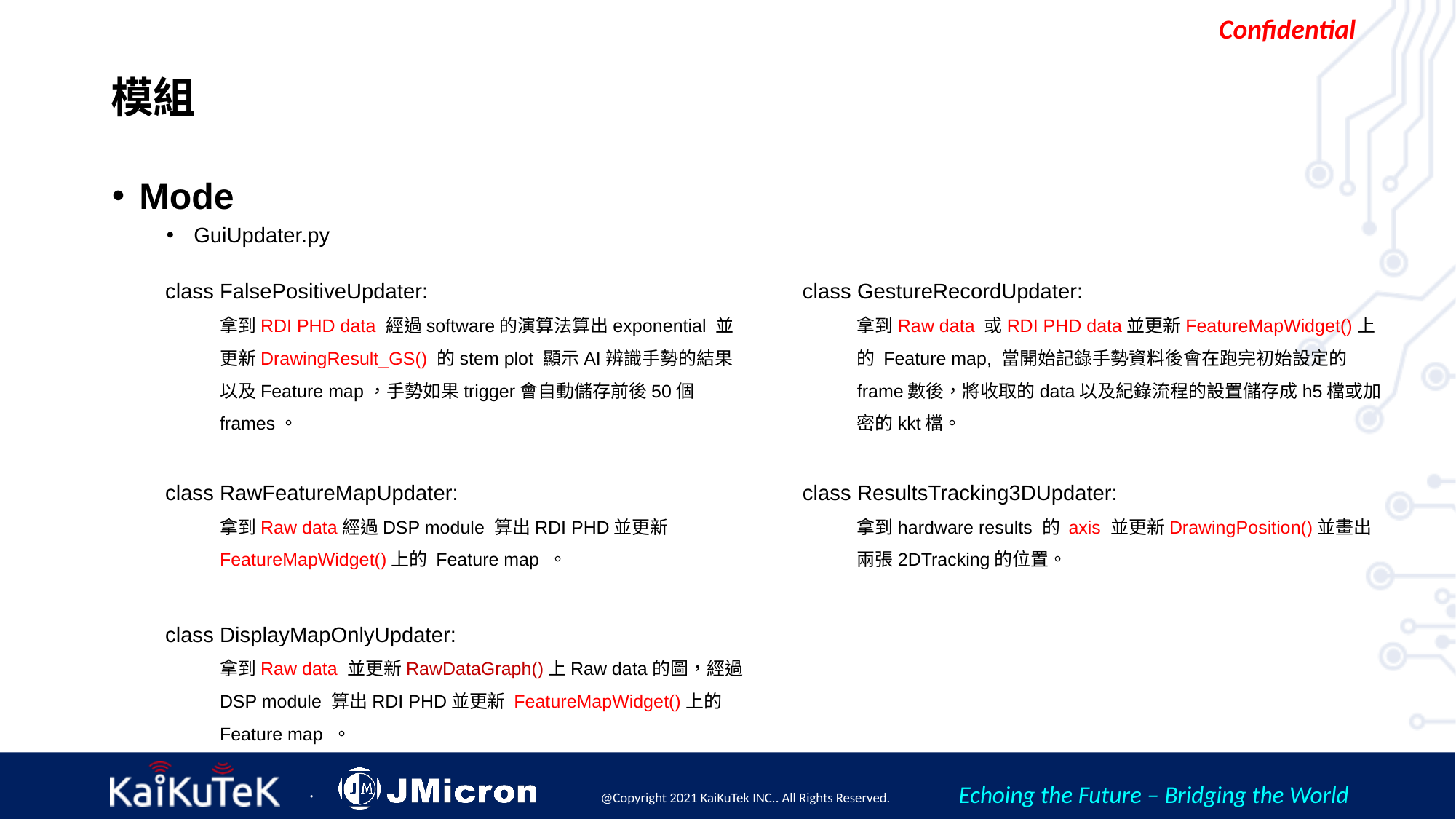

# 模組
Mode
GuiUpdater.py

class FalsePositiveUpdater:
拿到RDI PHD data 經過software的演算法算出exponential 並更新DrawingResult_GS() 的stem plot 顯示AI辨識手勢的結果以及Feature map，手勢如果trigger會自動儲存前後50個frames。

class RawFeatureMapUpdater:
拿到Raw data經過DSP module 算出RDI PHD並更新FeatureMapWidget()上的 Feature map 。

class DisplayMapOnlyUpdater:
拿到Raw data 並更新RawDataGraph()上Raw data的圖，經過DSP module 算出RDI PHD並更新 FeatureMapWidget()上的 Feature map 。

class GestureRecordUpdater:
拿到Raw data 或RDI PHD data並更新FeatureMapWidget()上的 Feature map, 當開始記錄手勢資料後會在跑完初始設定的frame數後，將收取的data以及紀錄流程的設置儲存成h5檔或加密的kkt檔。

class ResultsTracking3DUpdater:
拿到hardware results 的 axis 並更新DrawingPosition()並畫出兩張2DTracking的位置。